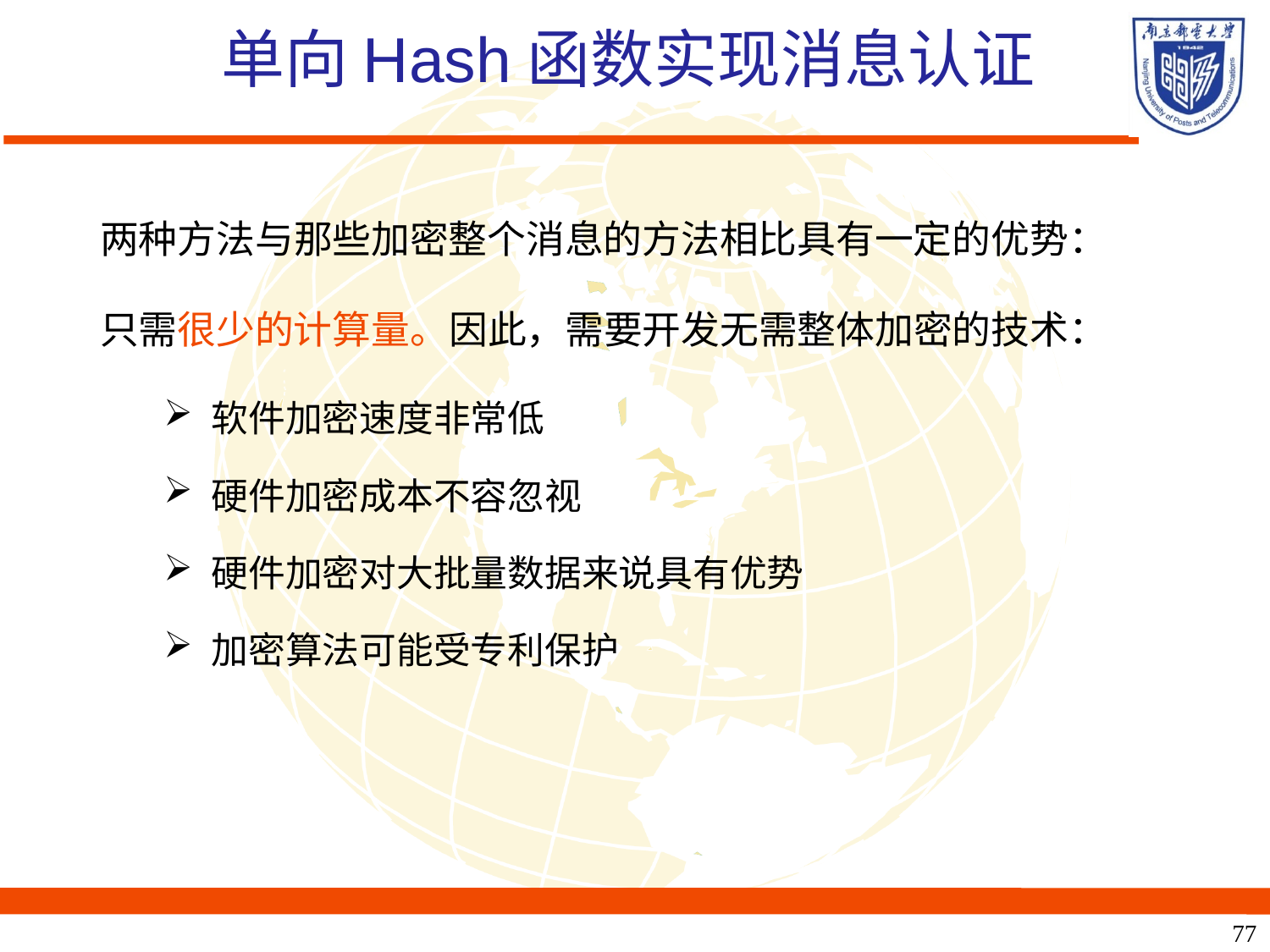

# 单向Hash函数实现消息认证
两种方法与那些加密整个消息的方法相比具有一定的优势：
只需很少的计算量。因此，需要开发无需整体加密的技术：
软件加密速度非常低
硬件加密成本不容忽视
硬件加密对大批量数据来说具有优势
加密算法可能受专利保护
77